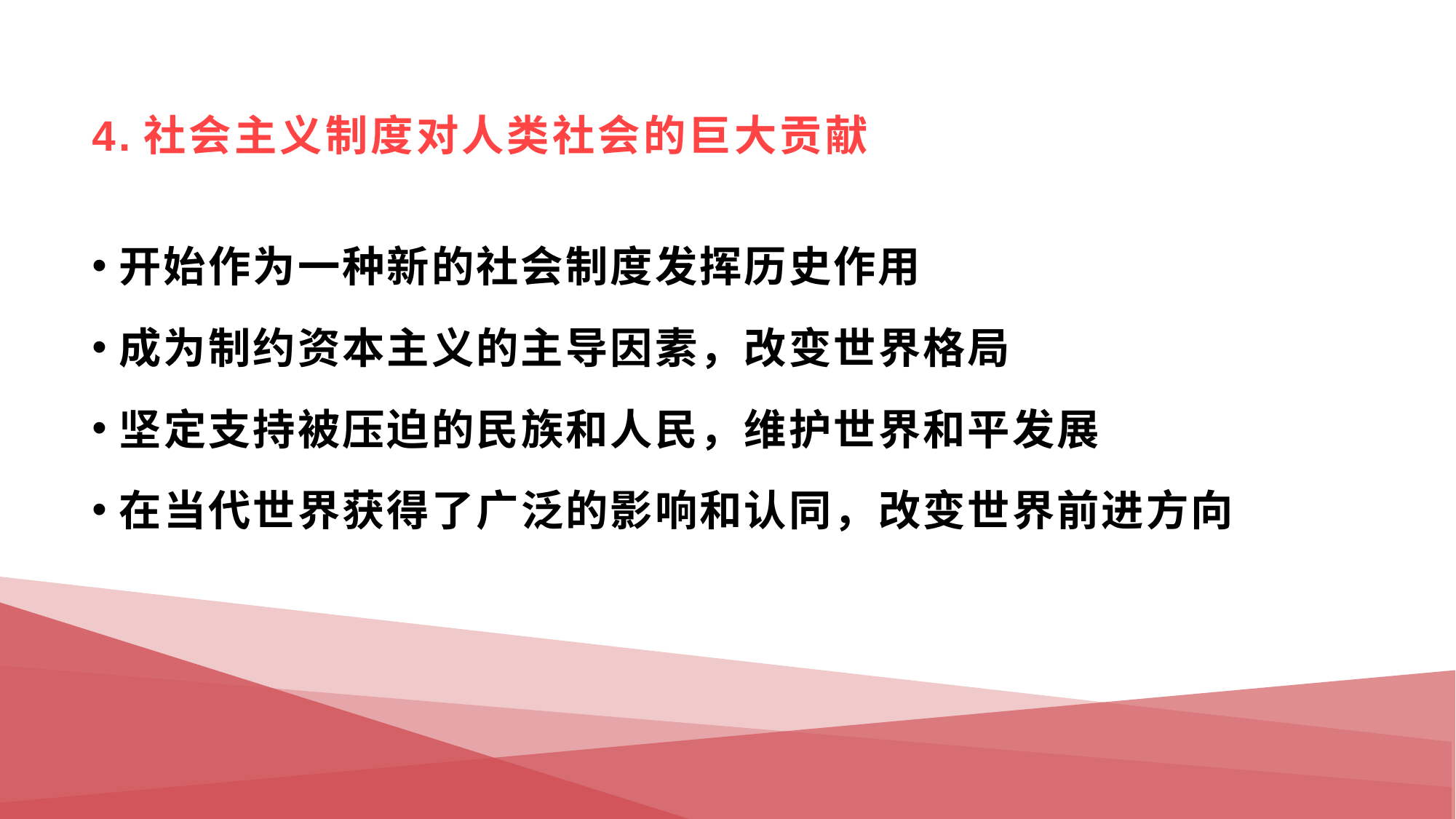

# 4.社会主义制度对人类社会的巨大贡献
开始作为一种新的社会制度发挥历史作用
成为制约资本主义的主导因素，改变世界格局
坚定支持被压迫的民族和人民，维护世界和平发展
在当代世界获得了广泛的影响和认同，改变世界前进方向